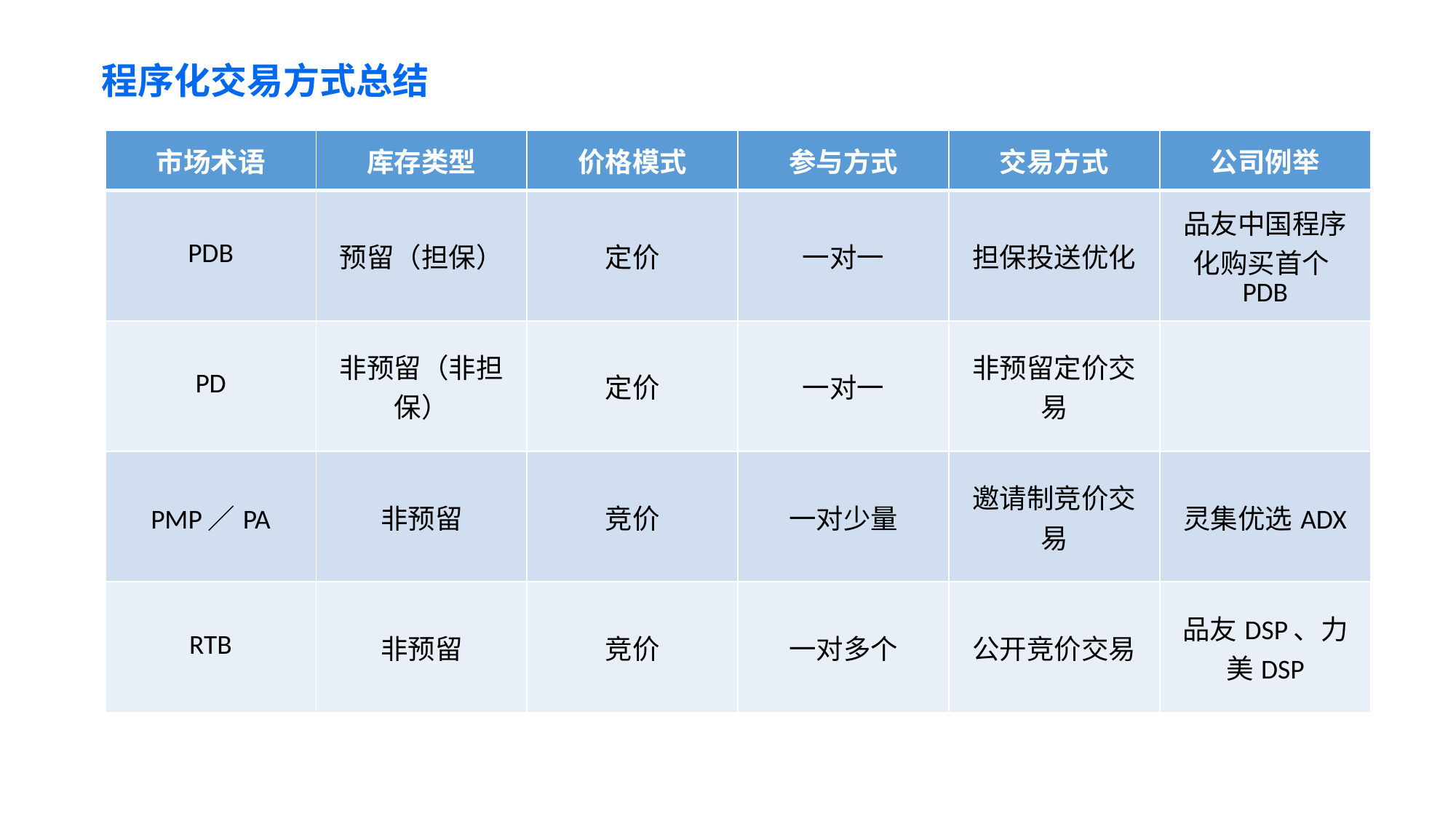

程序化交易方式总结
| 市场术语 | 库存类型 | 价格模式 | 参与方式 | 交易方式 | 公司例举 |
| --- | --- | --- | --- | --- | --- |
| PDB | 预留（担保） | 定价 | 一对一 | 担保投送优化 | 品友中国程序化购买首个PDB |
| PD | 非预留（非担保） | 定价 | 一对一 | 非预留定价交易 |  |
| PMP／PA | 非预留 | 竞价 | 一对少量 | 邀请制竞价交易 | 灵集优选ADX |
| RTB | 非预留 | 竞价 | 一对多个 | 公开竞价交易 | 品友DSP、力美DSP |